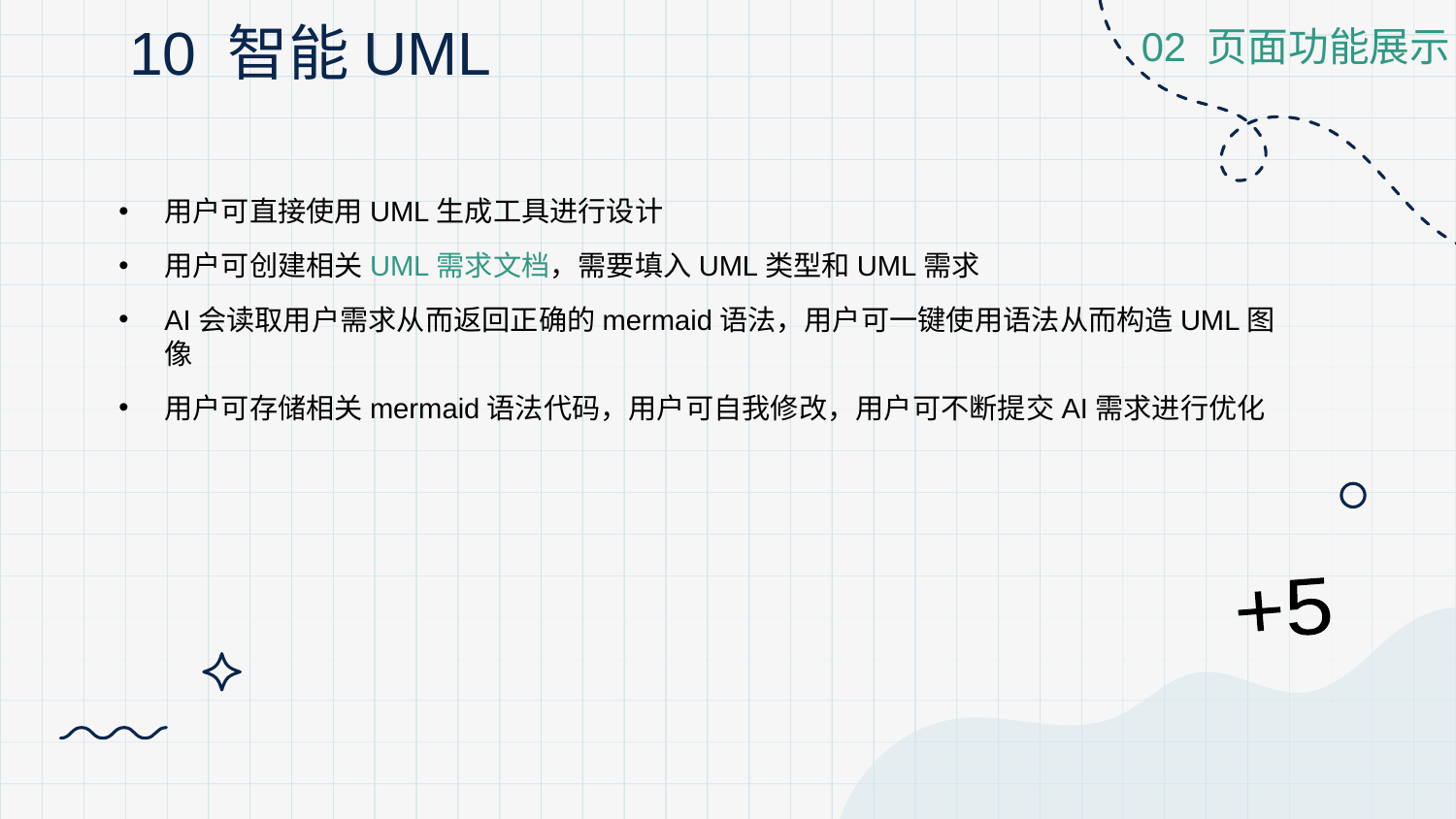

# 10 智能UML

02 页面功能展示
用户可直接使用UML生成工具进行设计
用户可创建相关UML需求文档，需要填入UML类型和UML需求
AI会读取用户需求从而返回正确的mermaid语法，用户可一键使用语法从而构造UML图像
用户可存储相关mermaid语法代码，用户可自我修改，用户可不断提交AI需求进行优化

+5